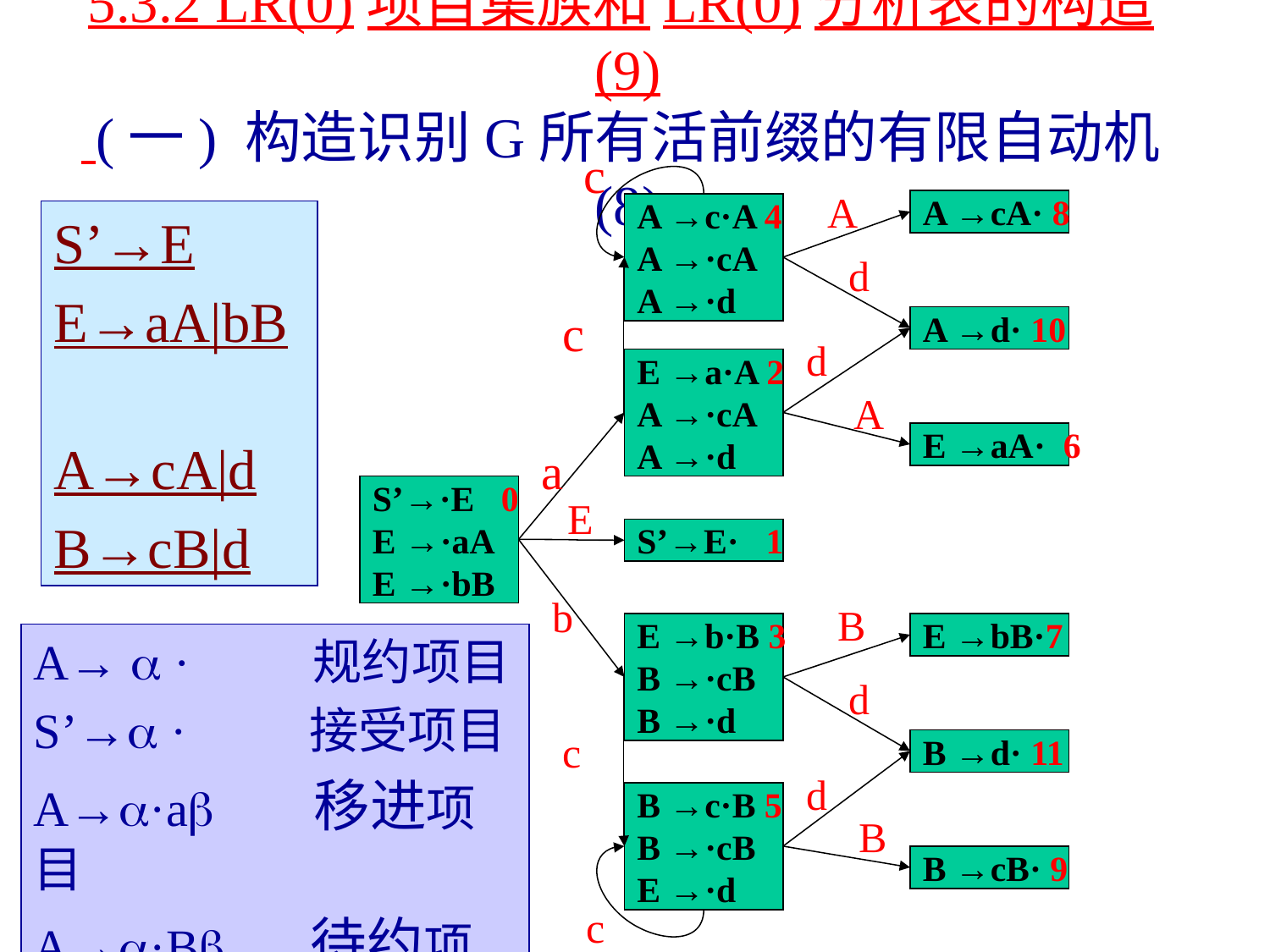

# 5.3.2 LR(0)项目集族和LR(0)分析表的构造(9) (一) 构造识别G所有活前缀的有限自动机(8)
c
A
A →cA· 8
A →c·A 4
A →·cA
A →·d
S’→E
E→aA|bB
A→cA|d
B→cB|d
d
c
A →d· 10
d
E →a·A 2
A →·cA
A →·d
A
E →aA·  6
a
S’→·E   0
E →·aA
E →·bB
E
S’→E·   1
b
B
E →b·B 3
B →·cB
B →·d
E →bB·7
A→ α ·         规约项目
S’→α ·         接受项目
A→α·aβ      移进项目
A→α·Bβ     待约项目
d
c
B →d· 11
d
B →c·B 5
B →·cB
E →·d
B
B →cB· 9
c